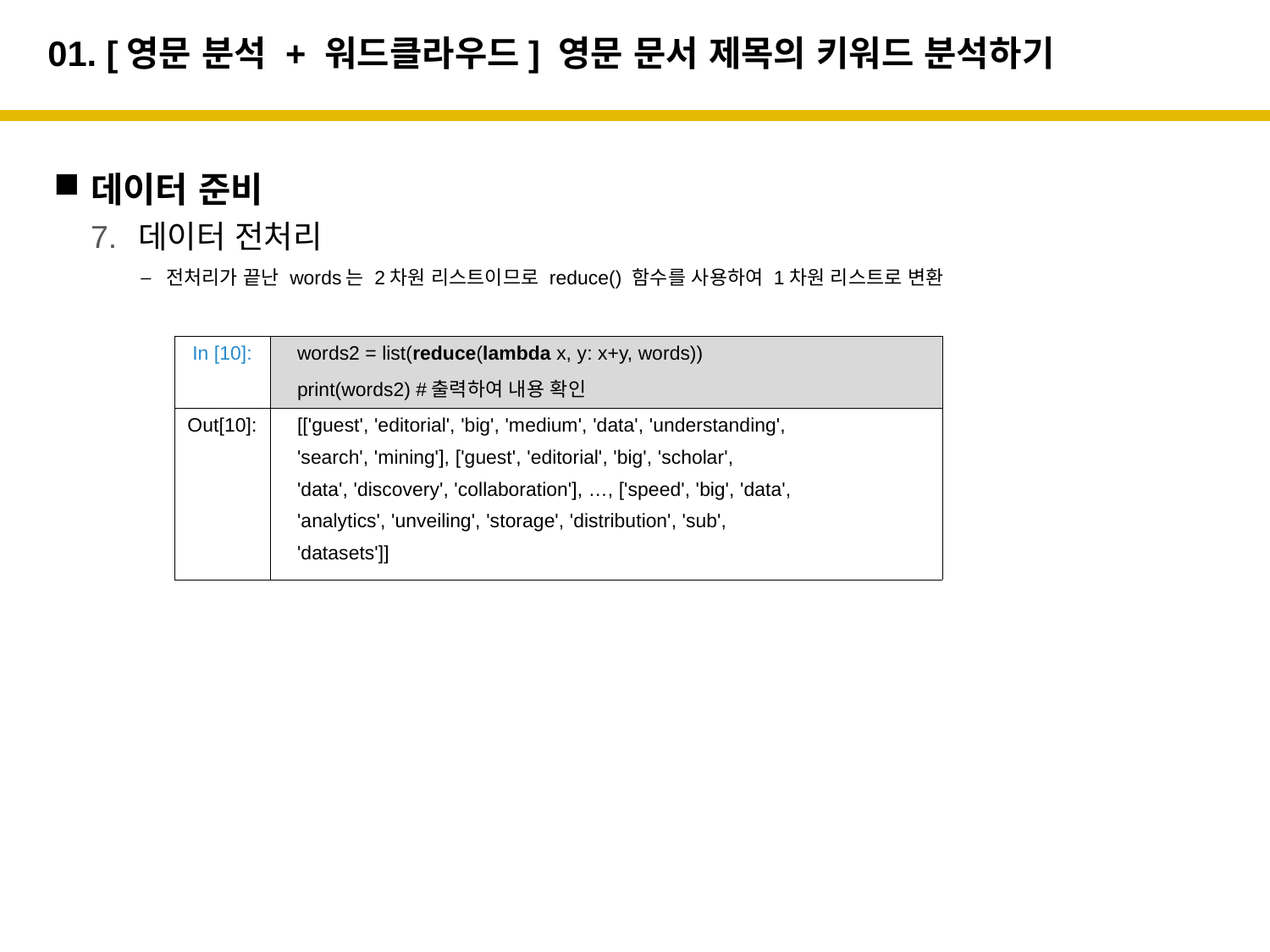

# 01. [영문 분석 + 워드클라우드] 영문 문서 제목의 키워드 분석하기
데이터 준비
데이터 전처리
전처리가 끝난 words는 2차원 리스트이므로 reduce() 함수를 사용하여 1차원 리스트로 변환

| In [10]: | words2 = list(reduce(lambda x, y: x+y, words)) print(words2) #출력하여 내용 확인 |
| --- | --- |
| Out[10]: | [['guest', 'editorial', 'big', 'medium', 'data', 'understanding', 'search', 'mining'], ['guest', 'editorial', 'big', 'scholar', 'data', 'discovery', 'collaboration'], …, ['speed', 'big', 'data', 'analytics', 'unveiling', 'storage', 'distribution', 'sub', 'datasets']] |